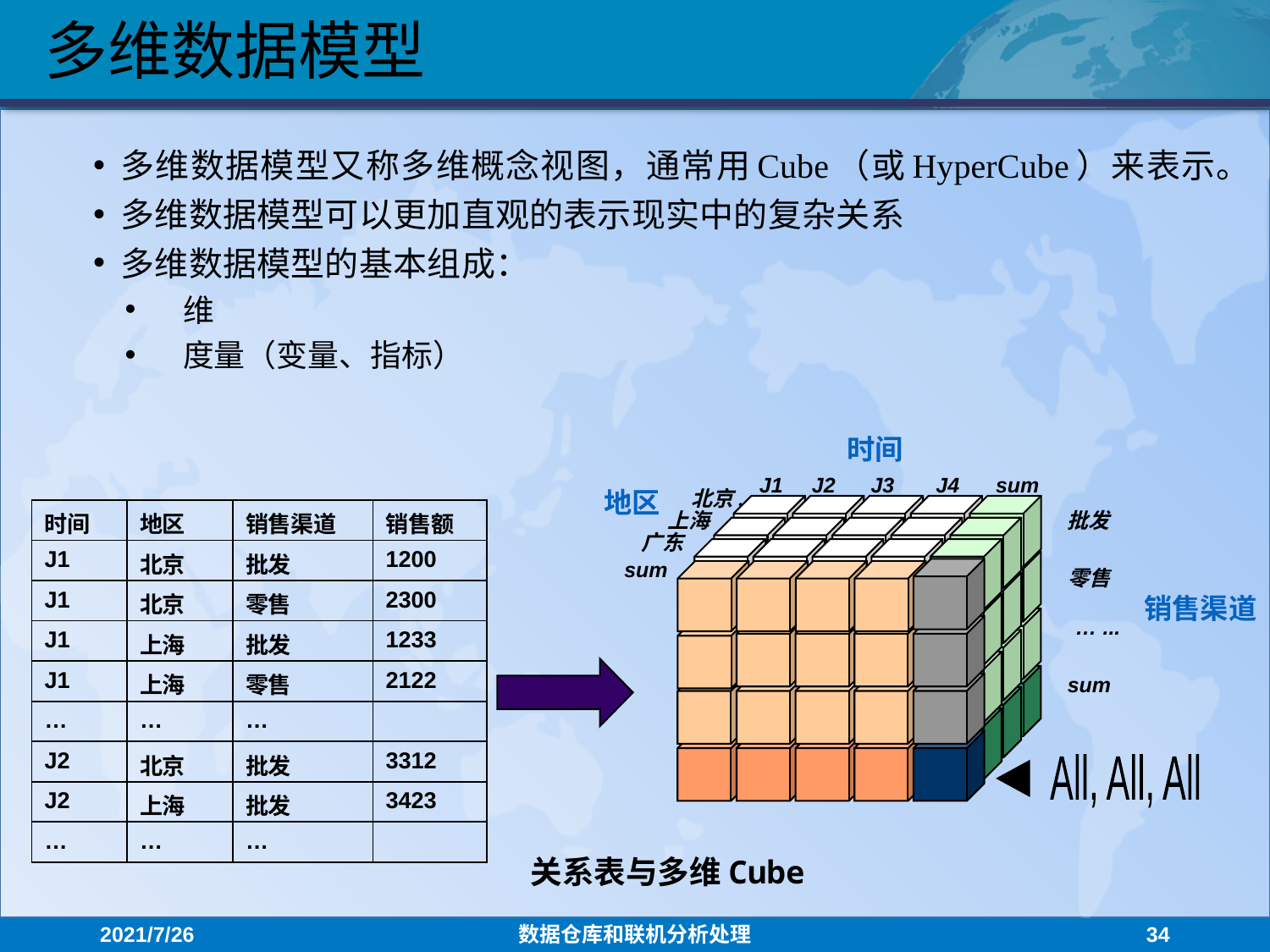

多维数据模型
多维数据模型又称多维概念视图，通常用Cube（或HyperCube）来表示。
多维数据模型可以更加直观的表示现实中的复杂关系
多维数据模型的基本组成：
维
度量（变量、指标）

时间
J1
J2
J3
J4
sum
地区
北京.

上海
批发

广东

sum

零售

销售渠道

… ...

sum

All, All, All

| 时间 | 地区 | 销售渠道 | 销售额 |
| --- | --- | --- | --- |
| J1 | 北京 | 批发 | 1200 |
| J1 | 北京 | 零售 | 2300 |
| J1 | 上海 | 批发 | 1233 |
| J1 | 上海 | 零售 | 2122 |
| … | … | … |  |
| J2 | 北京 | 批发 | 3312 |
| J2 | 上海 | 批发 | 3423 |
| … | … | … |  |

关系表与多维Cube
2021/7/26
数据仓库和联机分析处理
34